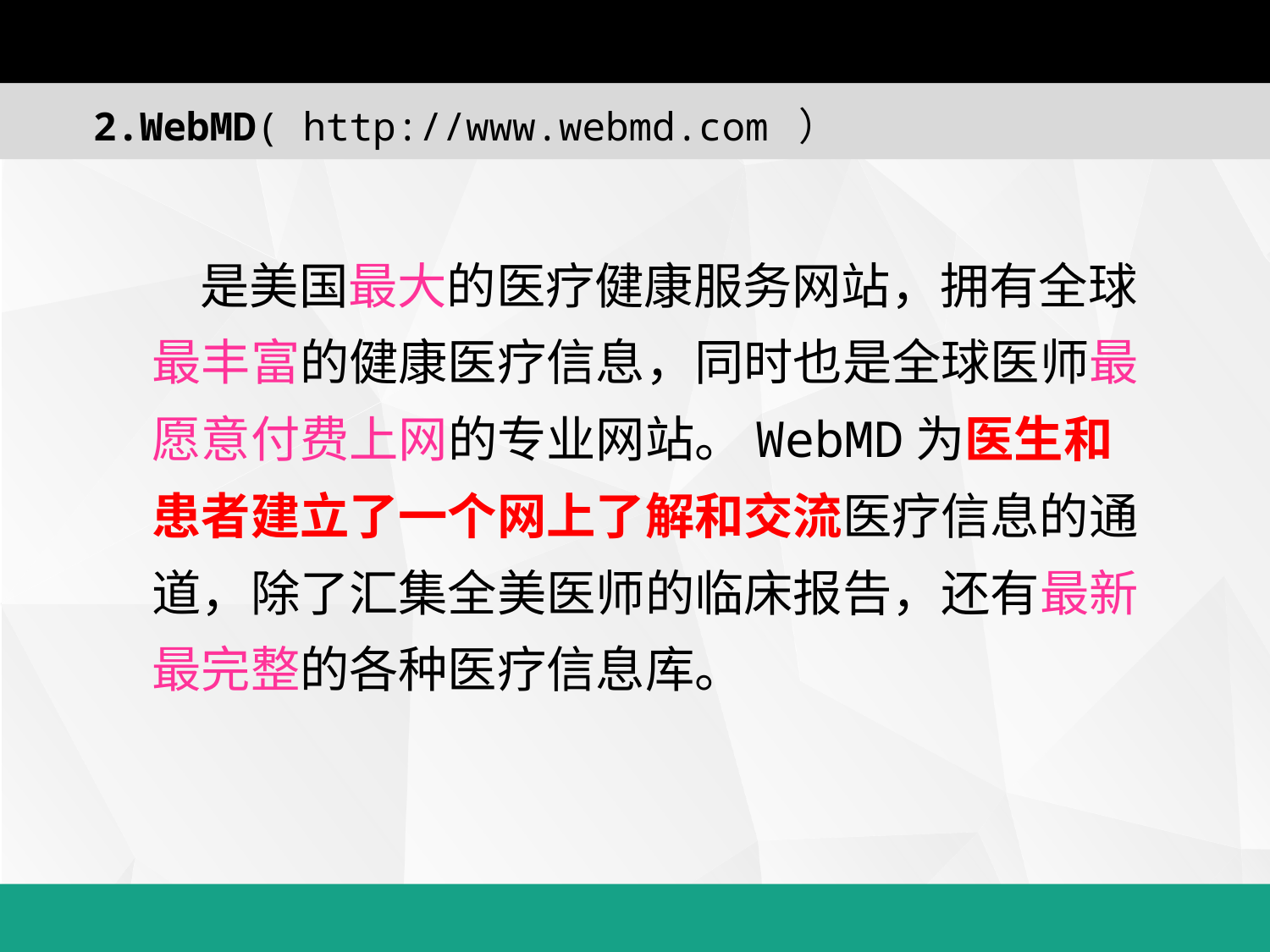

2.WebMD( http://www.webmd.com ）

    是美国最大的医疗健康服务网站，拥有全球最丰富的健康医疗信息，同时也是全球医师最愿意付费上网的专业网站。WebMD为医生和患者建立了一个网上了解和交流医疗信息的通道，除了汇集全美医师的临床报告，还有最新最完整的各种医疗信息库。